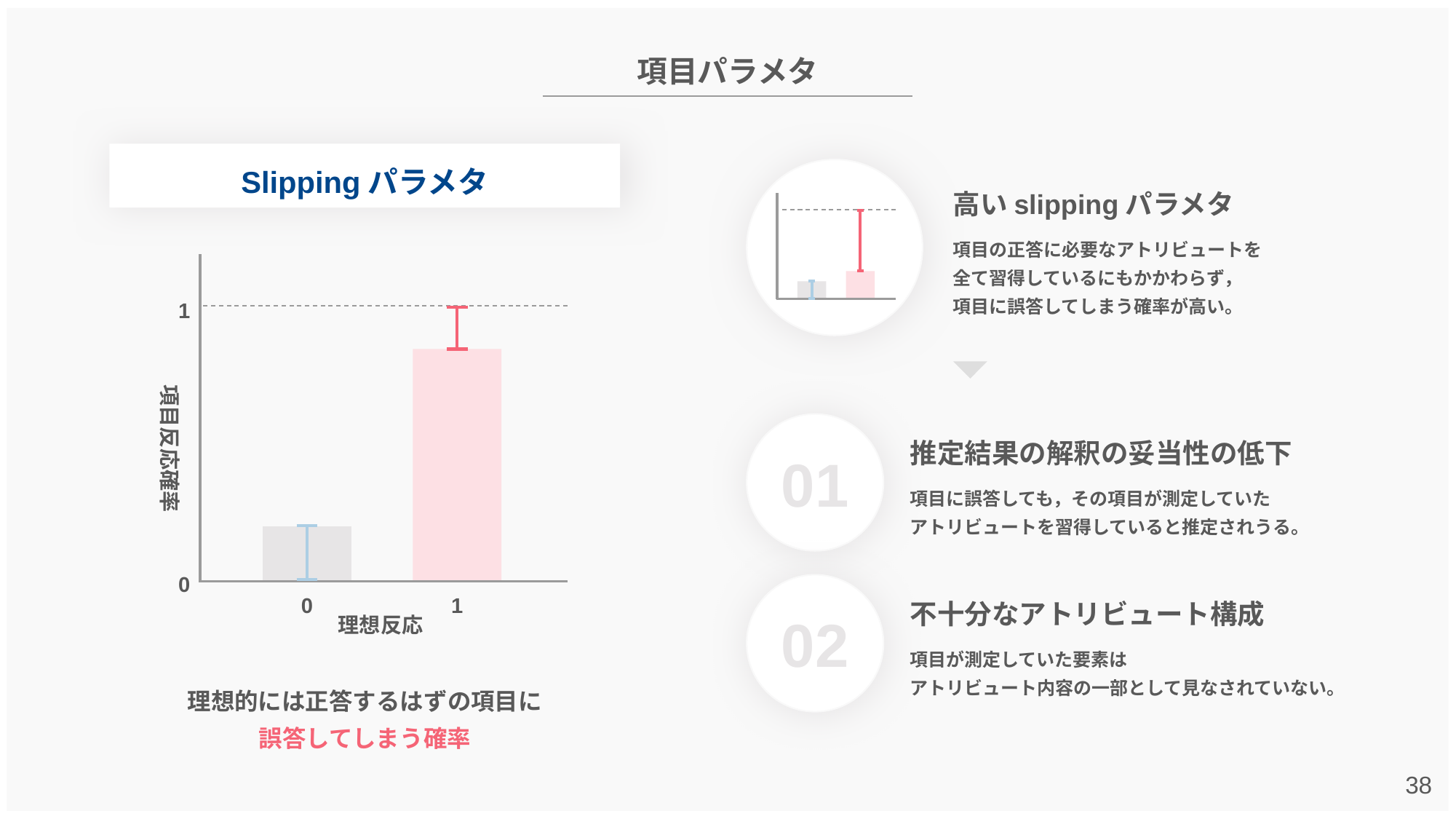

項目パラメタ
Slippingパラメタ
1

項目反応確率

0
0
1
理想反応
理想的には正答するはずの項目に
誤答してしまう確率
高いslippingパラメタ
項目の正答に必要なアトリビュートを
全て習得しているにもかかわらず，
項目に誤答してしまう確率が高い。

推定結果の解釈の妥当性の低下
項目に誤答しても，その項目が測定していた
アトリビュートを習得していると推定されうる。
01
不十分なアトリビュート構成
項目が測定していた要素は
アトリビュート内容の一部として見なされていない。
02
38